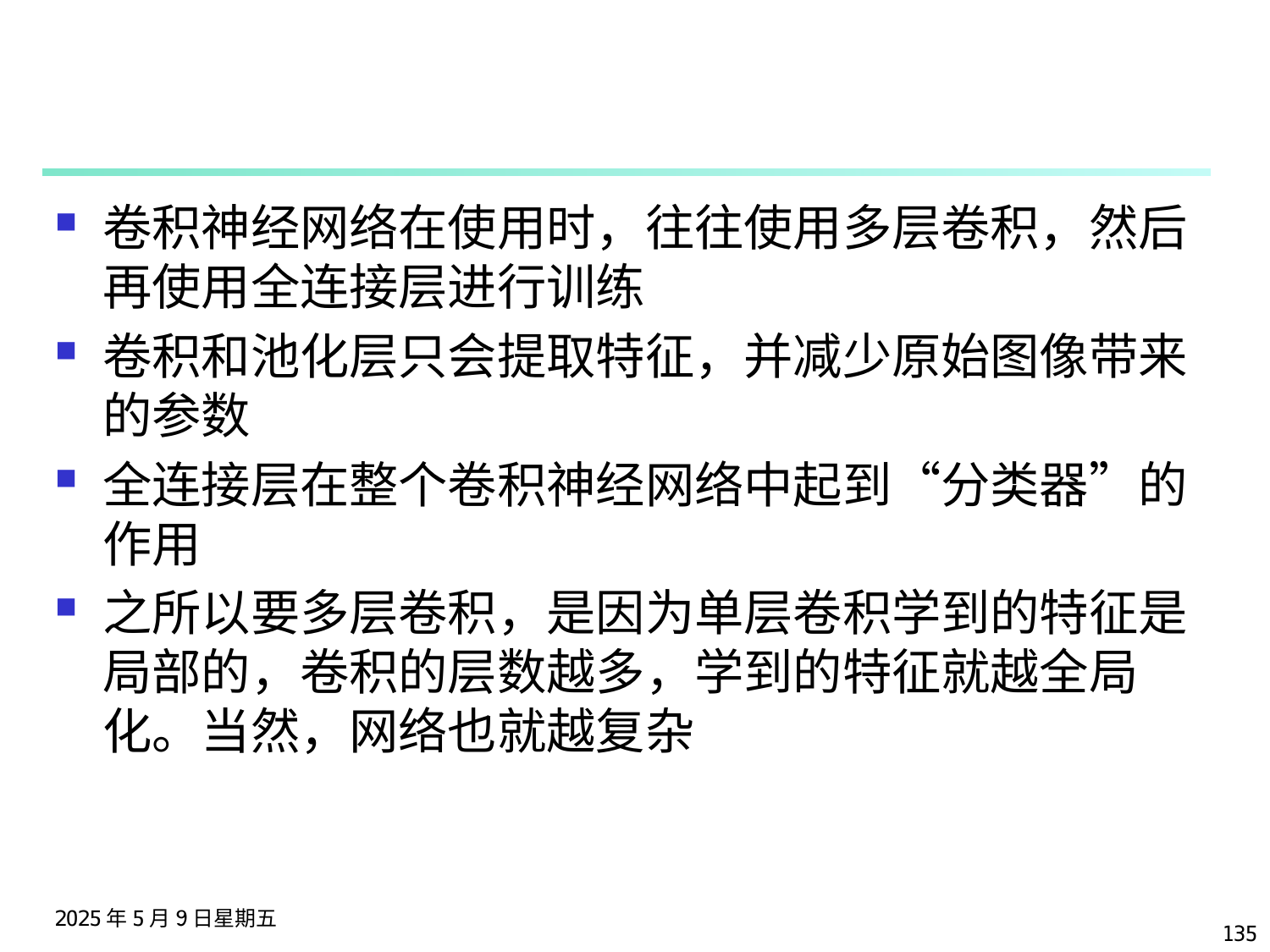

#
卷积神经网络在使用时，往往使用多层卷积，然后再使用全连接层进行训练
卷积和池化层只会提取特征，并减少原始图像带来的参数
全连接层在整个卷积神经网络中起到“分类器”的作用
之所以要多层卷积，是因为单层卷积学到的特征是局部的，卷积的层数越多，学到的特征就越全局化。当然，网络也就越复杂

2025年5月9日星期五
135